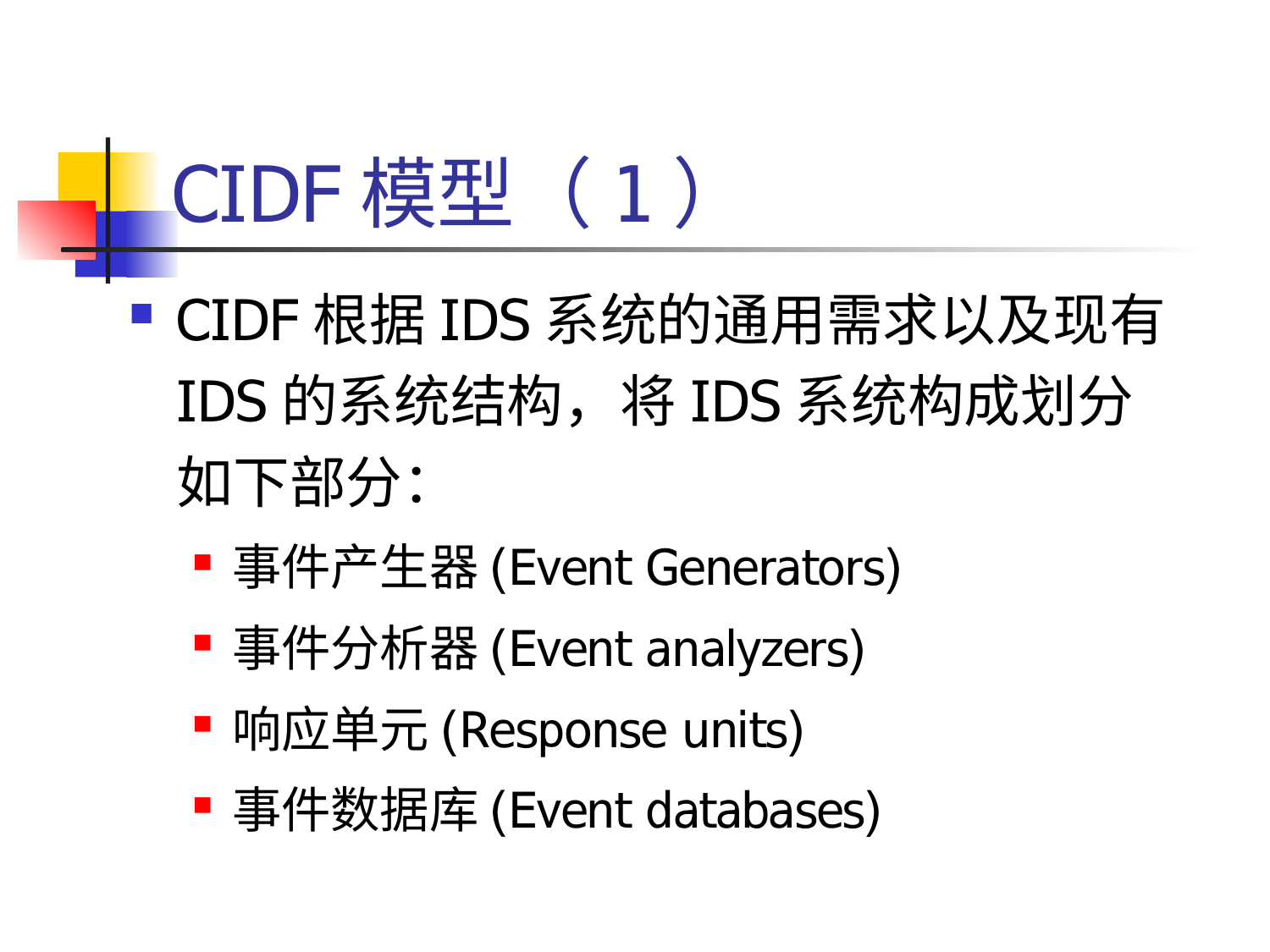

# CIDF模型（1）
CIDF根据IDS系统的通用需求以及现有IDS的系统结构，将IDS系统构成划分如下部分：
事件产生器(Event Generators)
事件分析器(Event analyzers)
响应单元(Response units)
事件数据库(Event databases)